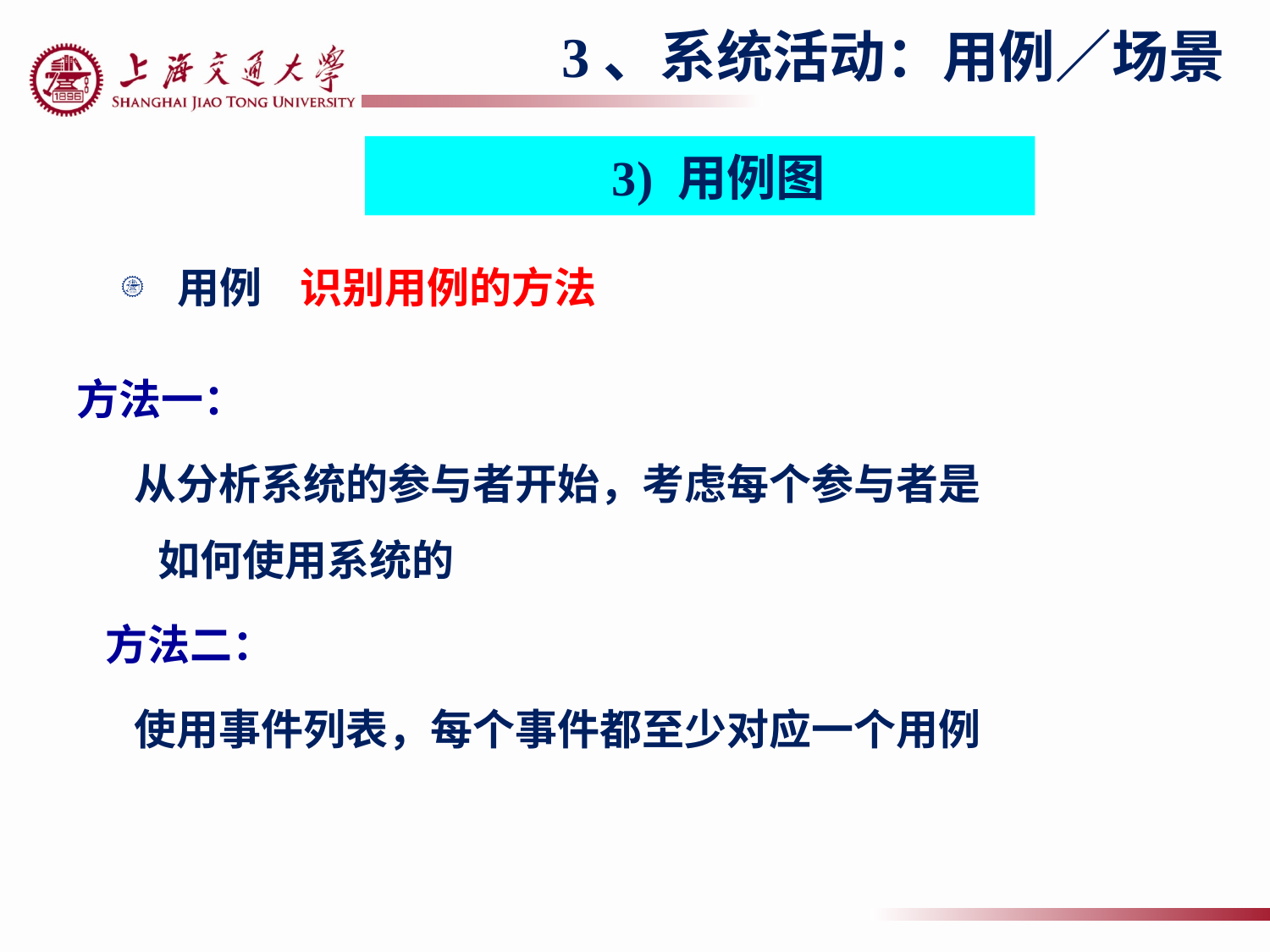

3、系统活动：用例／场景
3) 用例图
# 用例    识别用例的方法
方法一：
     从分析系统的参与者开始，考虑每个参与者是
  如何使用系统的
  方法二：
     使用事件列表，每个事件都至少对应一个用例